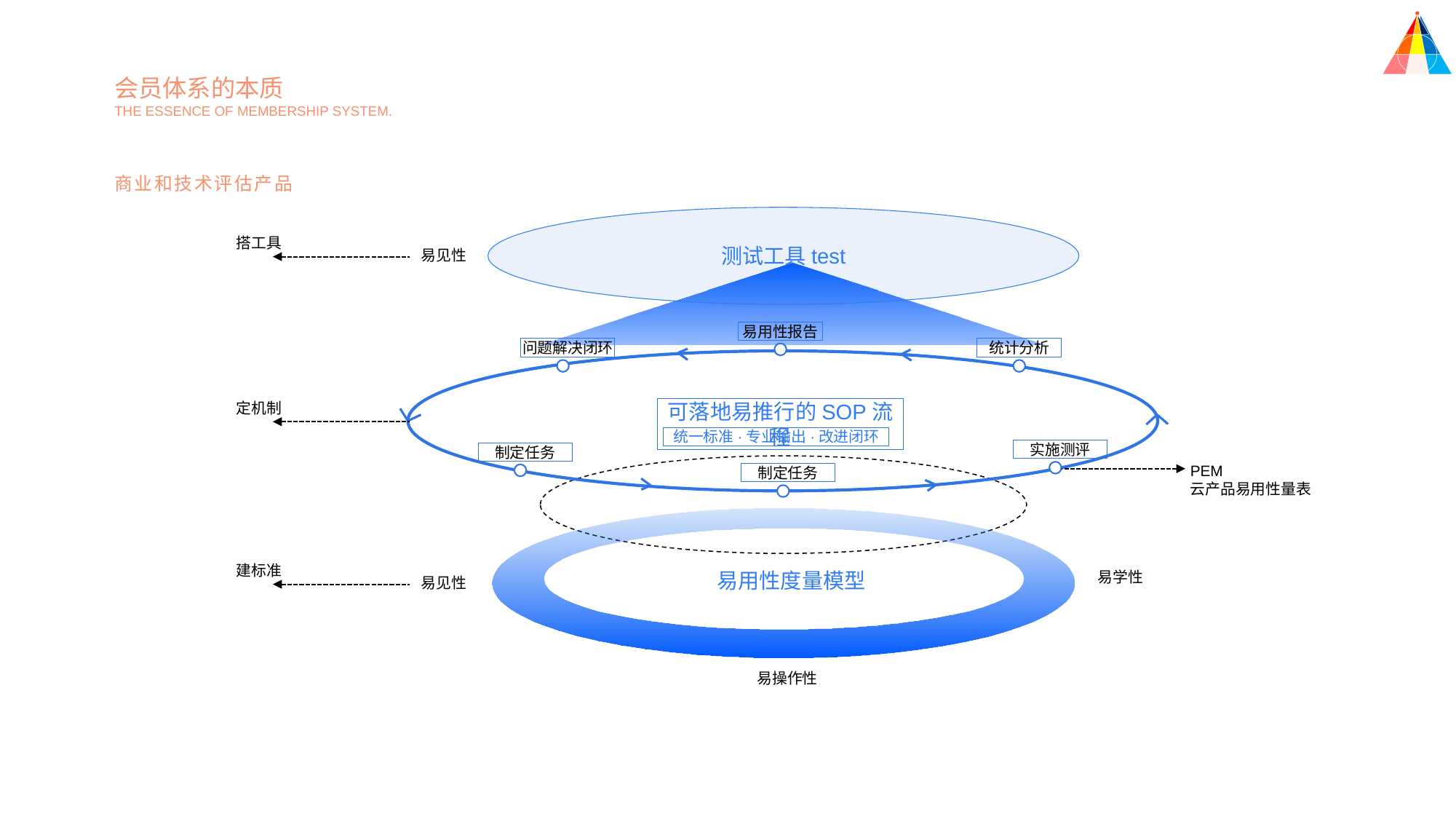

会员体系的本质
THE ESSENCE OF MEMBERSHIP SYSTEM.

商业和技术评估产品

测试工具test
搭工具
易见性

易用性报告

问题解决闭环

统计分析

可落地易推行的SOP流程
统一标准·专业输出·改进闭环
实施测评

制定任务

制定任务

定机制

PEM
云产品易用性量表

易用性度量模型
易操作性
建标准
易学性
易见性